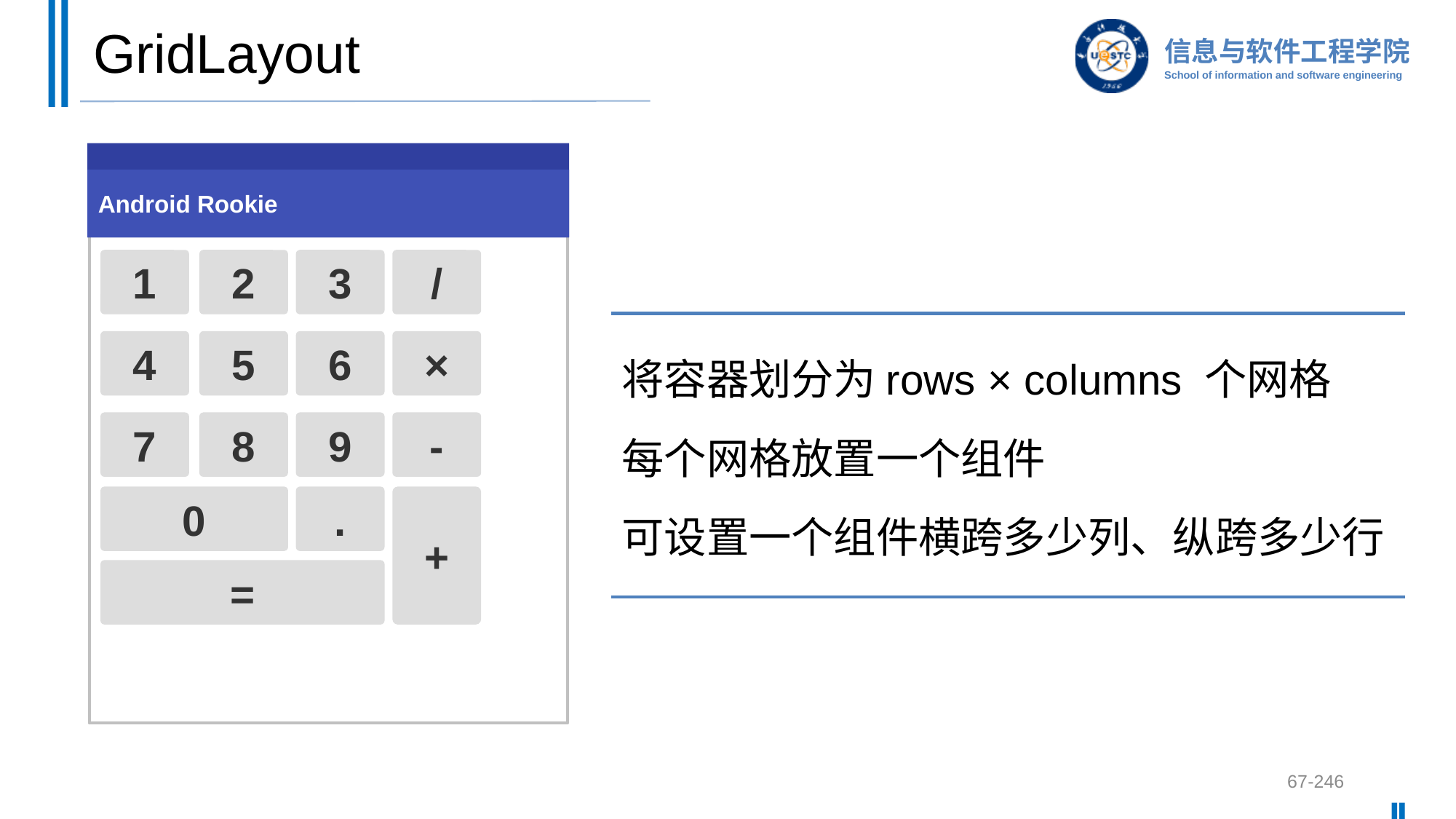

# GridLayout

Android Rookie

1
2
3
/
4
5
6
×
7
8
9
-
0
.
+
=
将容器划分为rows × columns 个网格
每个网格放置一个组件
可设置一个组件横跨多少列、纵跨多少行
67-246